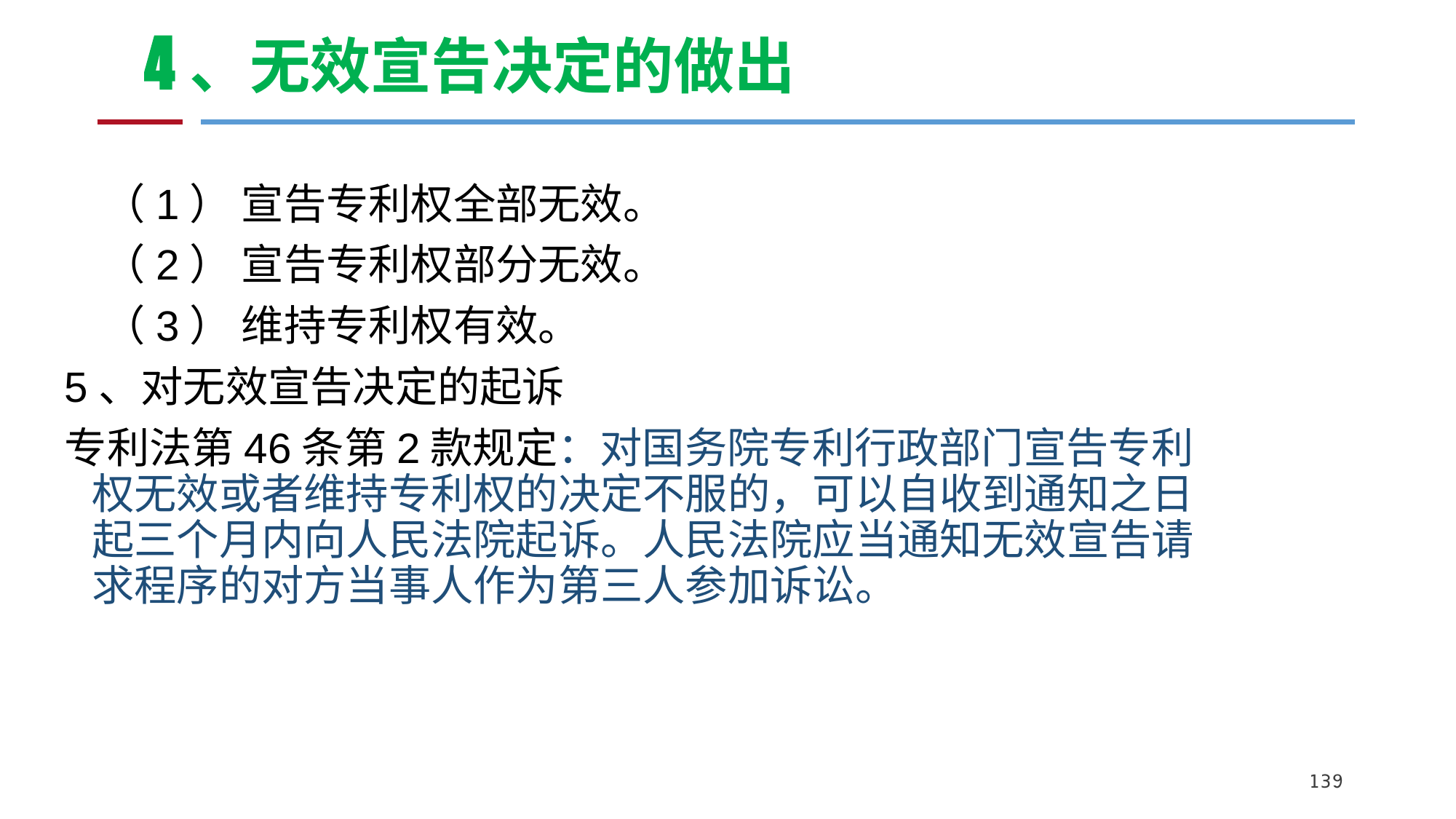

# 4、无效宣告决定的做出
   （1） 宣告专利权全部无效。
   （2） 宣告专利权部分无效。
   （3） 维持专利权有效。
5、对无效宣告决定的起诉
专利法第46条第2款规定：对国务院专利行政部门宣告专利权无效或者维持专利权的决定不服的，可以自收到通知之日起三个月内向人民法院起诉。人民法院应当通知无效宣告请求程序的对方当事人作为第三人参加诉讼。
139